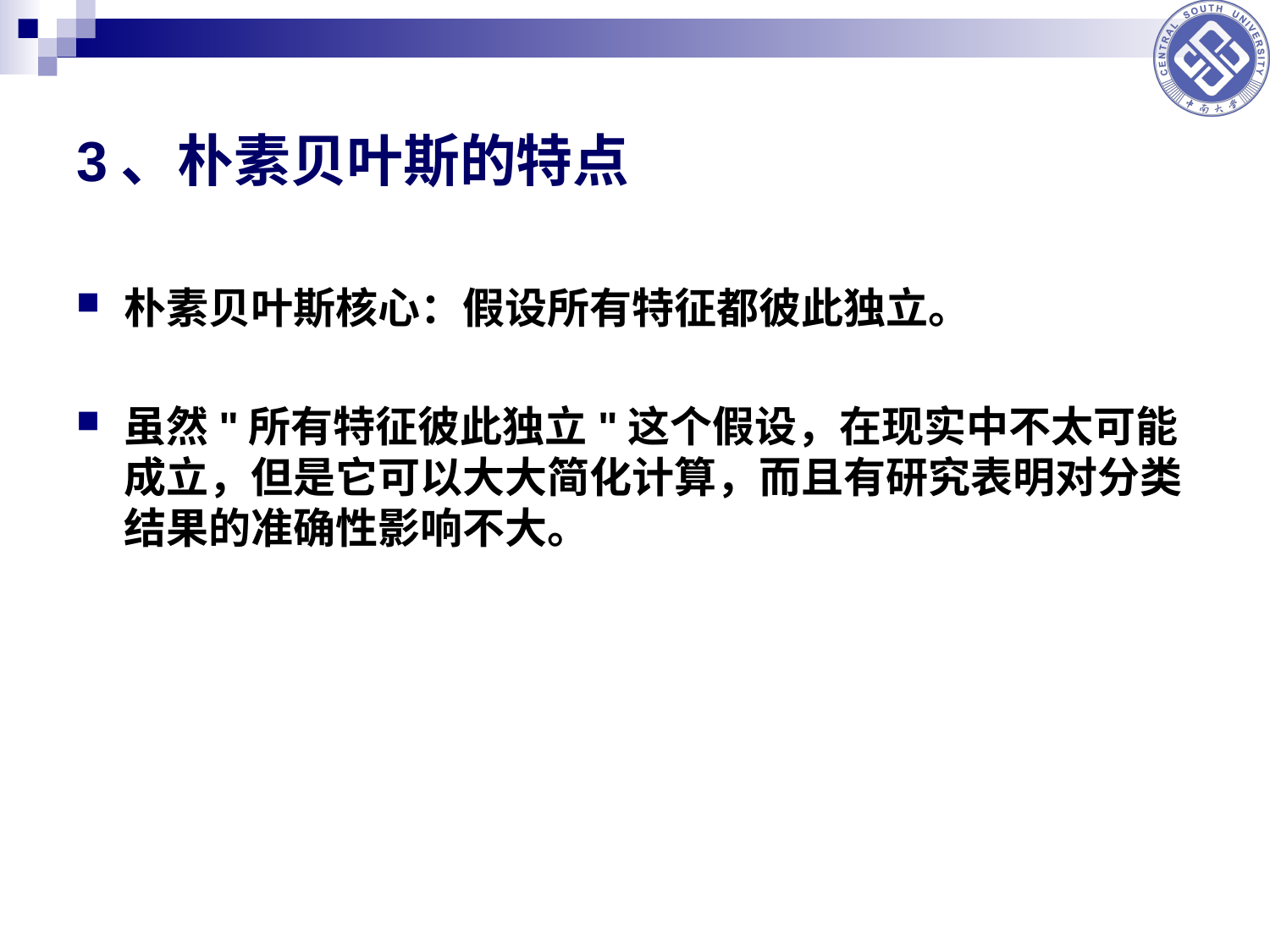

# 3、朴素贝叶斯的特点
朴素贝叶斯核心：假设所有特征都彼此独立。

虽然"所有特征彼此独立"这个假设，在现实中不太可能成立，但是它可以大大简化计算，而且有研究表明对分类结果的准确性影响不大。